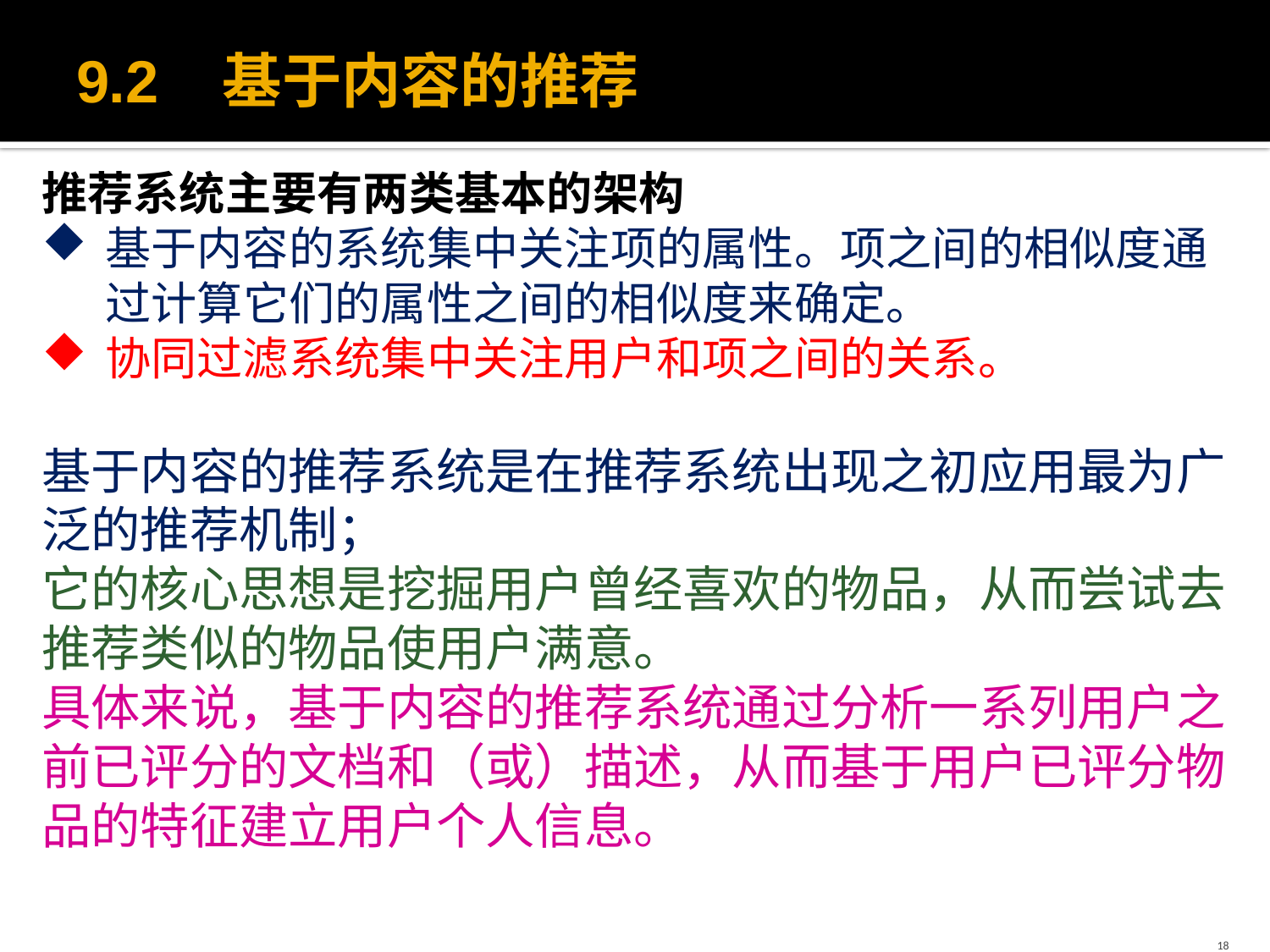

# 9.2   基于内容的推荐
推荐系统主要有两类基本的架构
基于内容的系统集中关注项的属性。项之间的相似度通过计算它们的属性之间的相似度来确定。
协同过滤系统集中关注用户和项之间的关系。

基于内容的推荐系统是在推荐系统出现之初应用最为广泛的推荐机制；
它的核心思想是挖掘用户曾经喜欢的物品，从而尝试去推荐类似的物品使用户满意。
具体来说，基于内容的推荐系统通过分析一系列用户之前已评分的文档和（或）描述，从而基于用户已评分物品的特征建立用户个人信息。
18